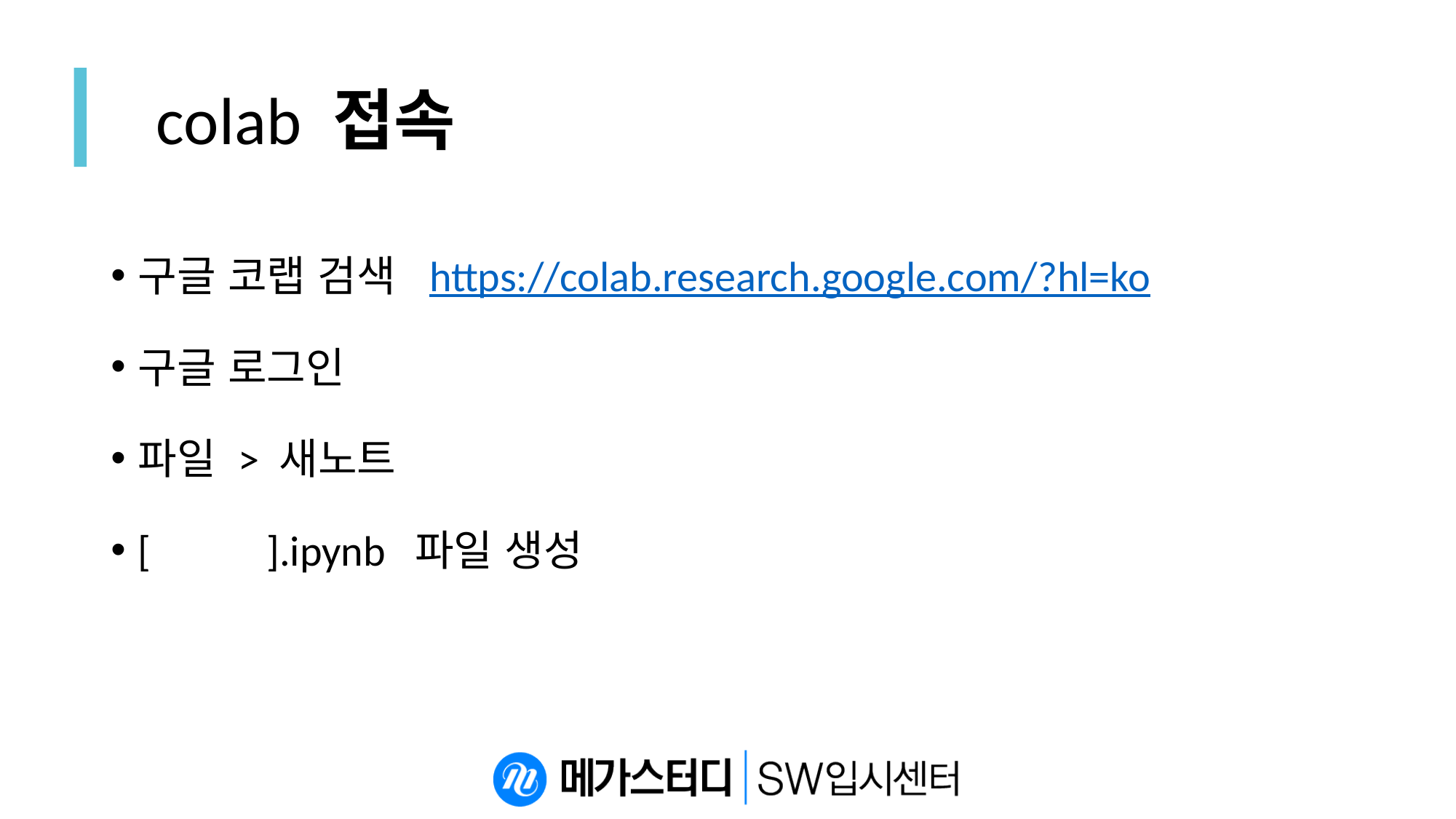

# colab 접속
구글 코랩 검색  https://colab.research.google.com/?hl=ko
구글 로그인
파일 > 새노트
[            ].ipynb  파일 생성